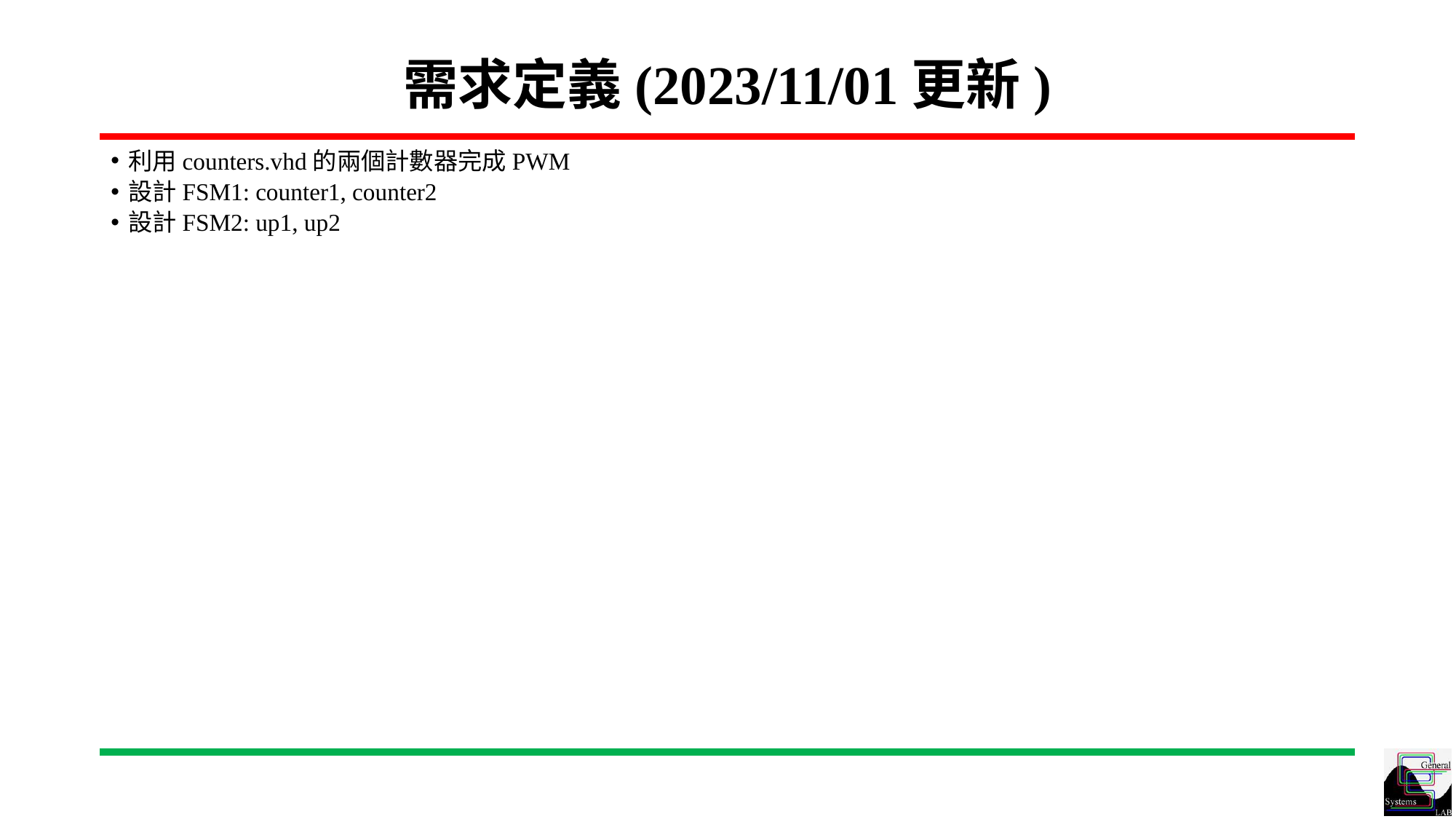

# 需求定義(2023/11/01更新)
利用counters.vhd的兩個計數器完成PWM
設計FSM1: counter1, counter2
設計FSM2: up1, up2